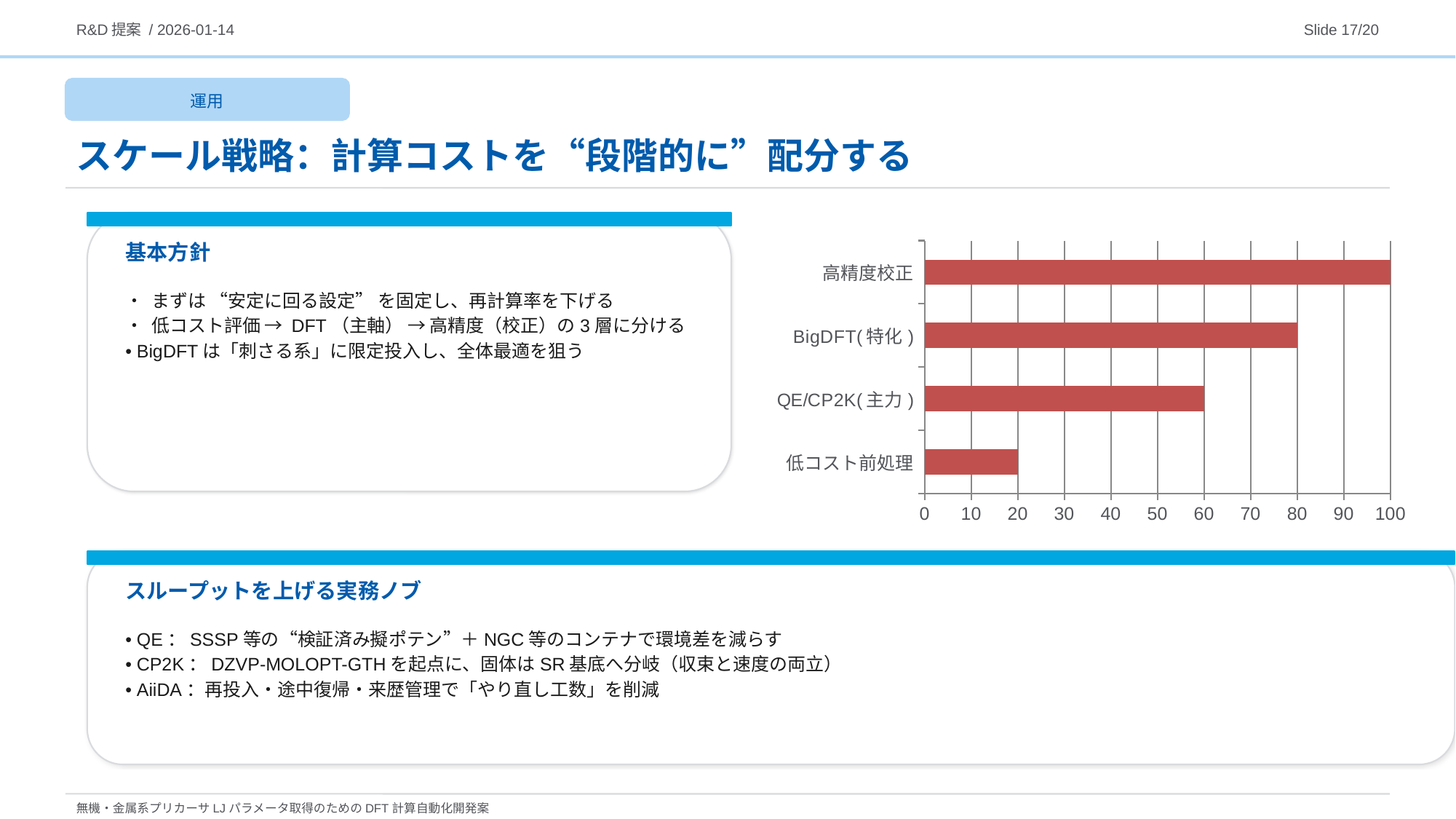

R&D提案 / 2026-01-14
Slide 17/20

運用
スケール戦略：計算コストを“段階的に”配分する

基本方針

### Chart

| Category | 相対コスト（概念） |
|---|---|
| 低コスト前処理 | 20.0 |
| QE/CP2K(主力) | 60.0 |
| BigDFT(特化) | 80.0 |
| 高精度校正 | 100.0 |
• まずは “安定に回る設定” を固定し、再計算率を下げる
• 低コスト評価 → DFT（主軸） → 高精度（校正）の3層に分ける
• BigDFTは「刺さる系」に限定投入し、全体最適を狙う

スループットを上げる実務ノブ
• QE：SSSP等の“検証済み擬ポテン”＋NGC等のコンテナで環境差を減らす
• CP2K：DZVP-MOLOPT-GTHを起点に、固体はSR基底へ分岐（収束と速度の両立）
• AiiDA：再投入・途中復帰・来歴管理で「やり直し工数」を削減

無機・金属系プリカーサLJパラメータ取得のためのDFT計算自動化開発案